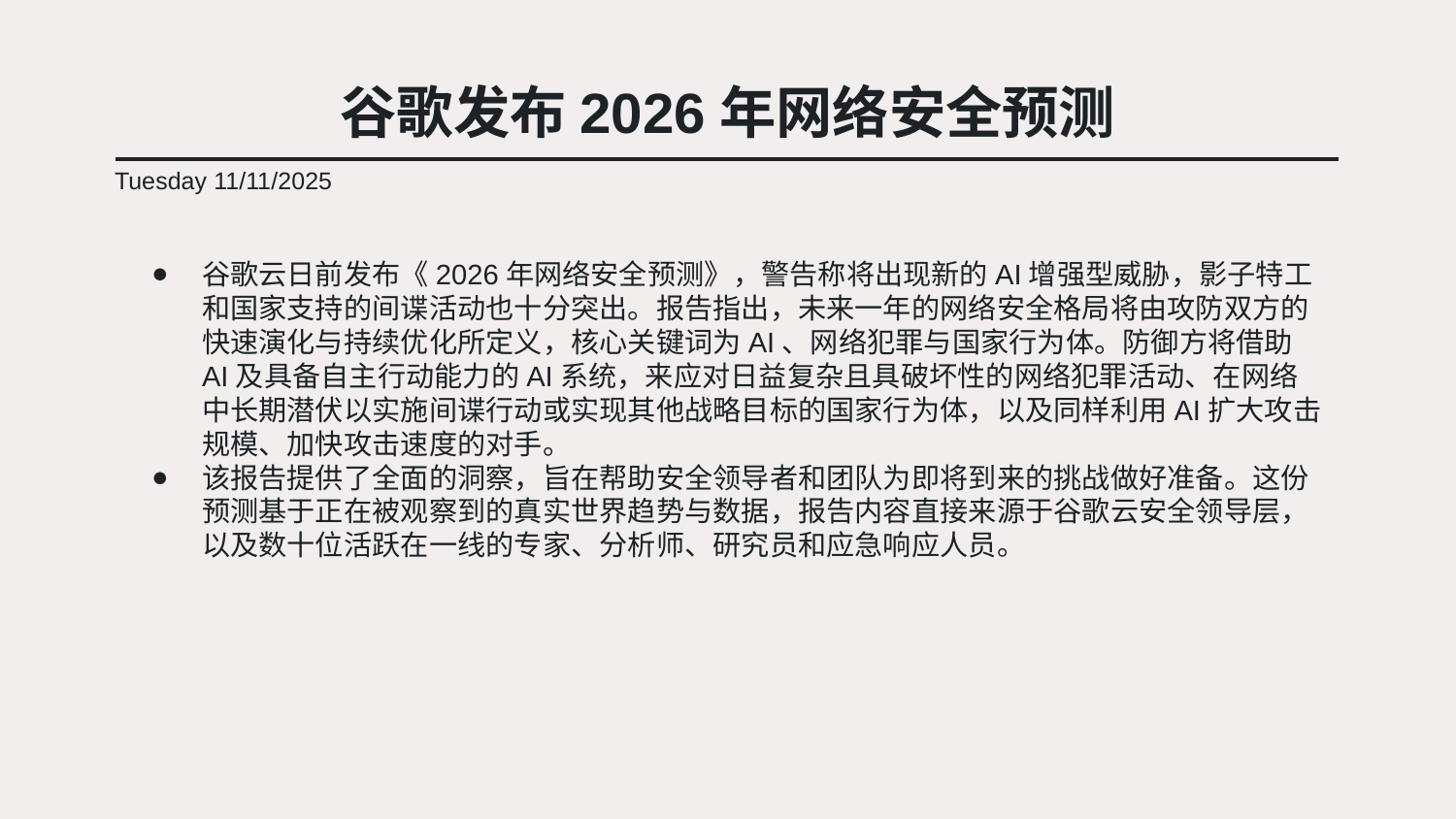

# 谷歌发布2026年网络安全预测
Tuesday 11/11/2025
谷歌云日前发布《2026年网络安全预测》，警告称将出现新的AI增强型威胁，影子特工和国家支持的间谍活动也十分突出。报告指出，未来一年的网络安全格局将由攻防双方的快速演化与持续优化所定义，核心关键词为AI、网络犯罪与国家行为体。防御方将借助AI及具备自主行动能力的AI系统，来应对日益复杂且具破坏性的网络犯罪活动、在网络中长期潜伏以实施间谍行动或实现其他战略目标的国家行为体，以及同样利用AI扩大攻击规模、加快攻击速度的对手。
该报告提供了全面的洞察，旨在帮助安全领导者和团队为即将到来的挑战做好准备。这份预测基于正在被观察到的真实世界趋势与数据，报告内容直接来源于谷歌云安全领导层，以及数十位活跃在一线的专家、分析师、研究员和应急响应人员。